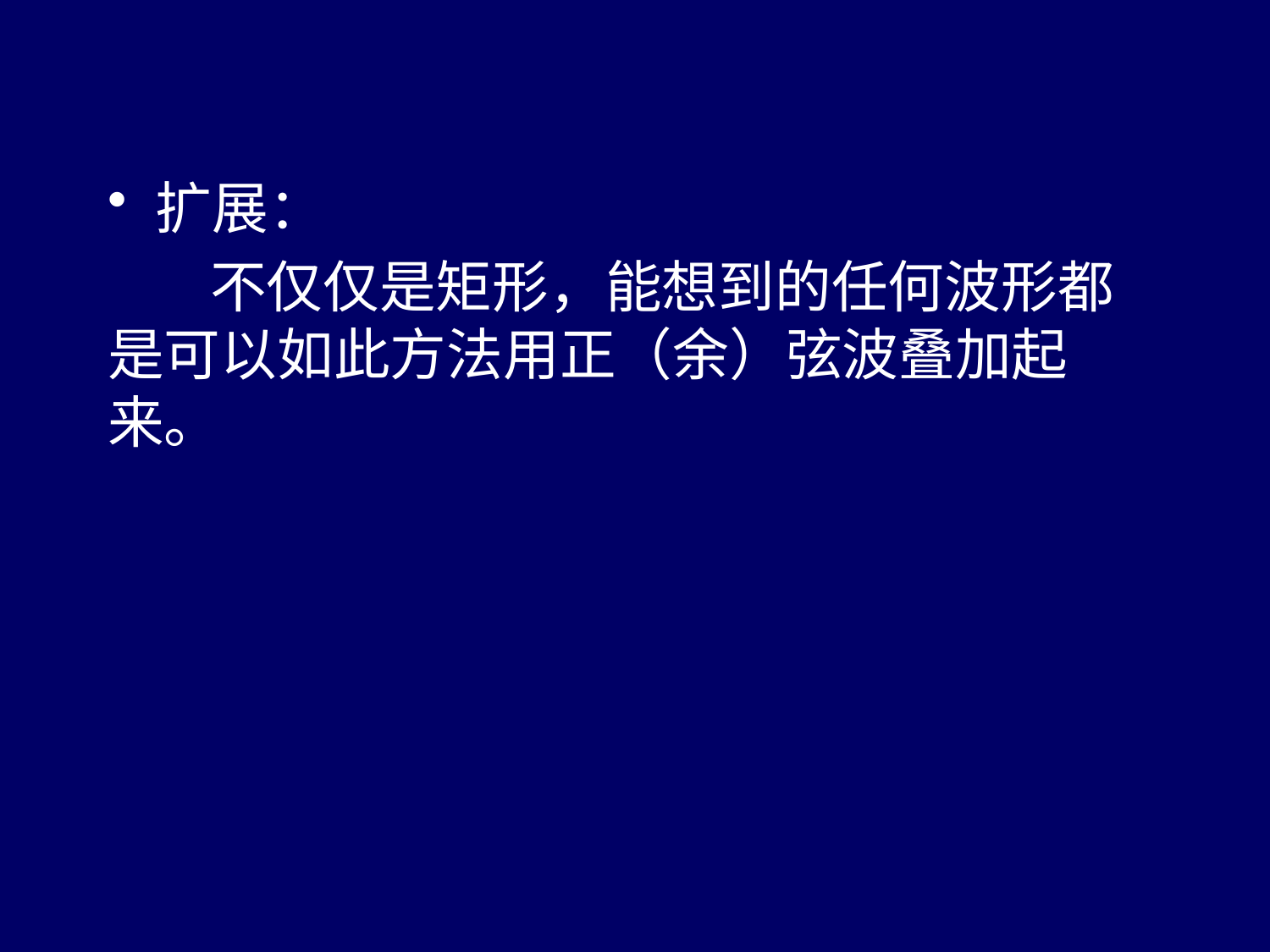

扩展：
       不仅仅是矩形，能想到的任何波形都是可以如此方法用正（余）弦波叠加起来。